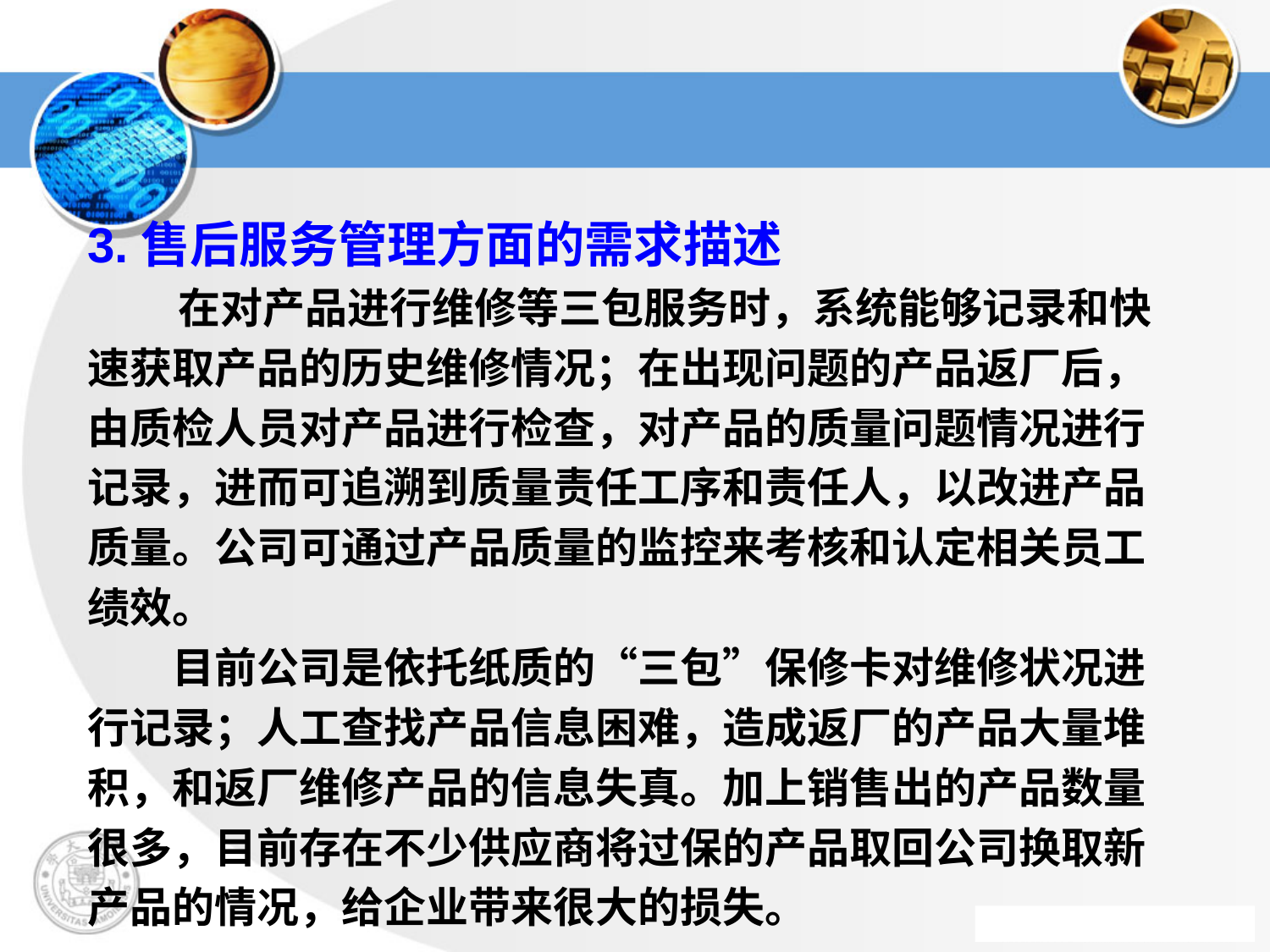

#
3.售后服务管理方面的需求描述
    　在对产品进行维修等三包服务时，系统能够记录和快速获取产品的历史维修情况；在出现问题的产品返厂后，由质检人员对产品进行检查，对产品的质量问题情况进行记录，进而可追溯到质量责任工序和责任人，以改进产品质量。公司可通过产品质量的监控来考核和认定相关员工绩效。
　　目前公司是依托纸质的“三包”保修卡对维修状况进行记录；人工查找产品信息困难，造成返厂的产品大量堆积，和返厂维修产品的信息失真。加上销售出的产品数量很多，目前存在不少供应商将过保的产品取回公司换取新产品的情况，给企业带来很大的损失。